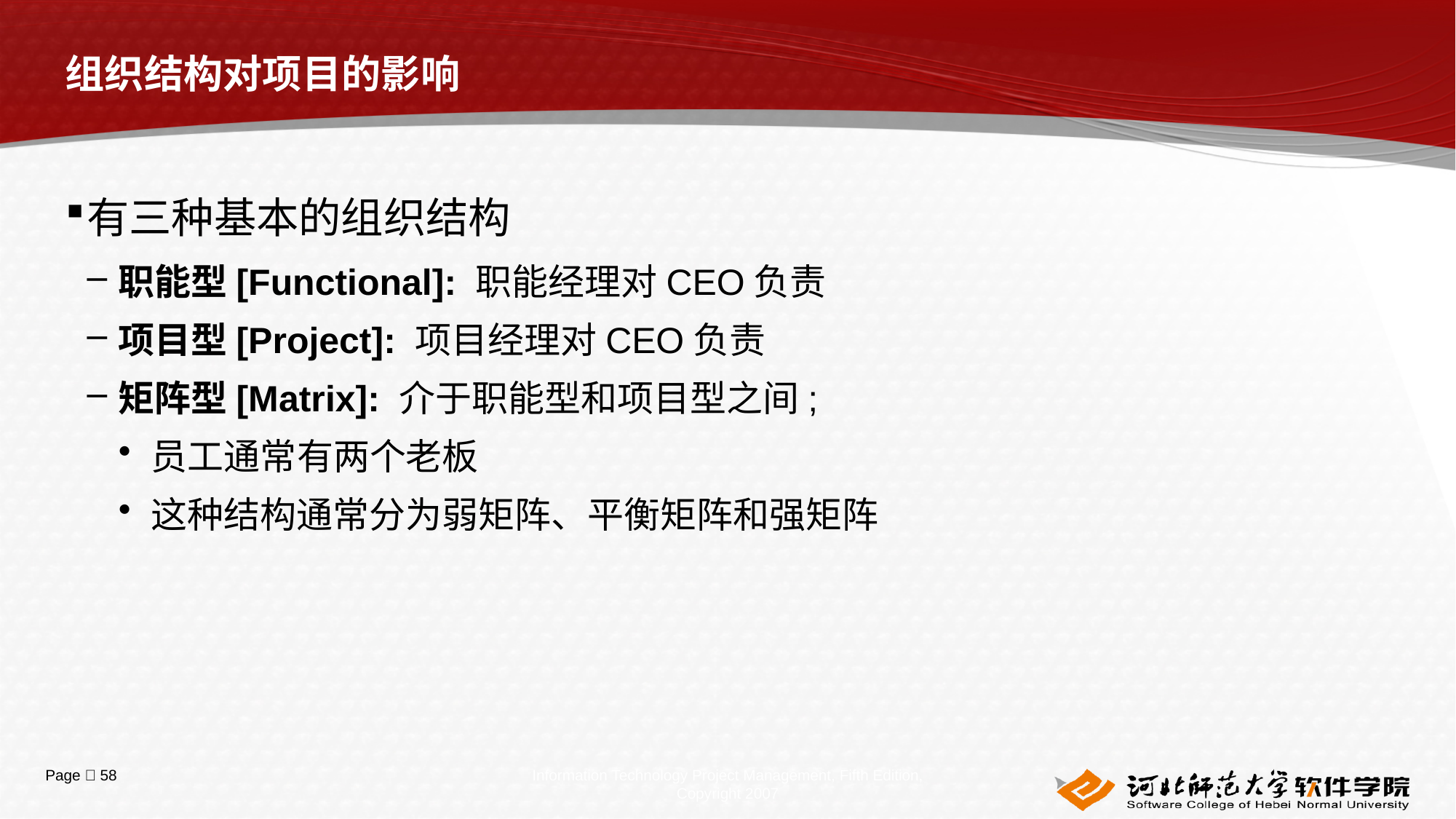

# 组织结构对项目的影响
有三种基本的组织结构
职能型[Functional]: 职能经理对CEO负责
项目型[Project]: 项目经理对CEO负责
矩阵型[Matrix]: 介于职能型和项目型之间;
员工通常有两个老板
这种结构通常分为弱矩阵、平衡矩阵和强矩阵
Information Technology Project Management, Fifth Edition, Copyright 2007